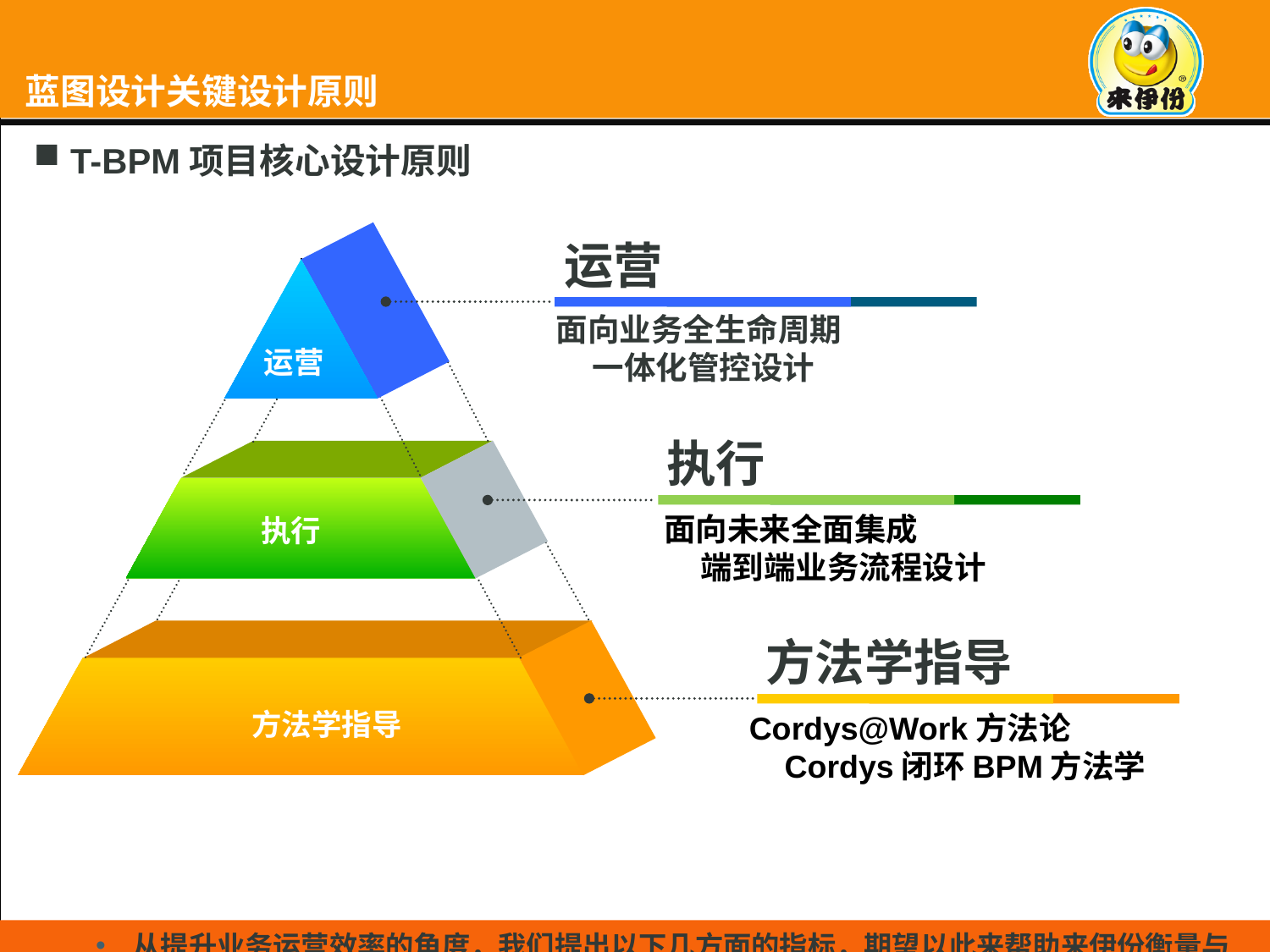

# 蓝图设计关键设计原则
T-BPM项目核心设计原则

从提升业务运营效率的角度，我们提出以下几方面的指标，期望以此来帮助来伊份衡量与管控此次项目，并实现业务流程平台的长远价值

运营

面向业务全生命周期
    一体化管控设计

运营

执行

面向未来全面集成
    端到端业务流程设计

执行

方法学指导

Cordys@Work方法论
    Cordys闭环BPM方法学

方法学指导